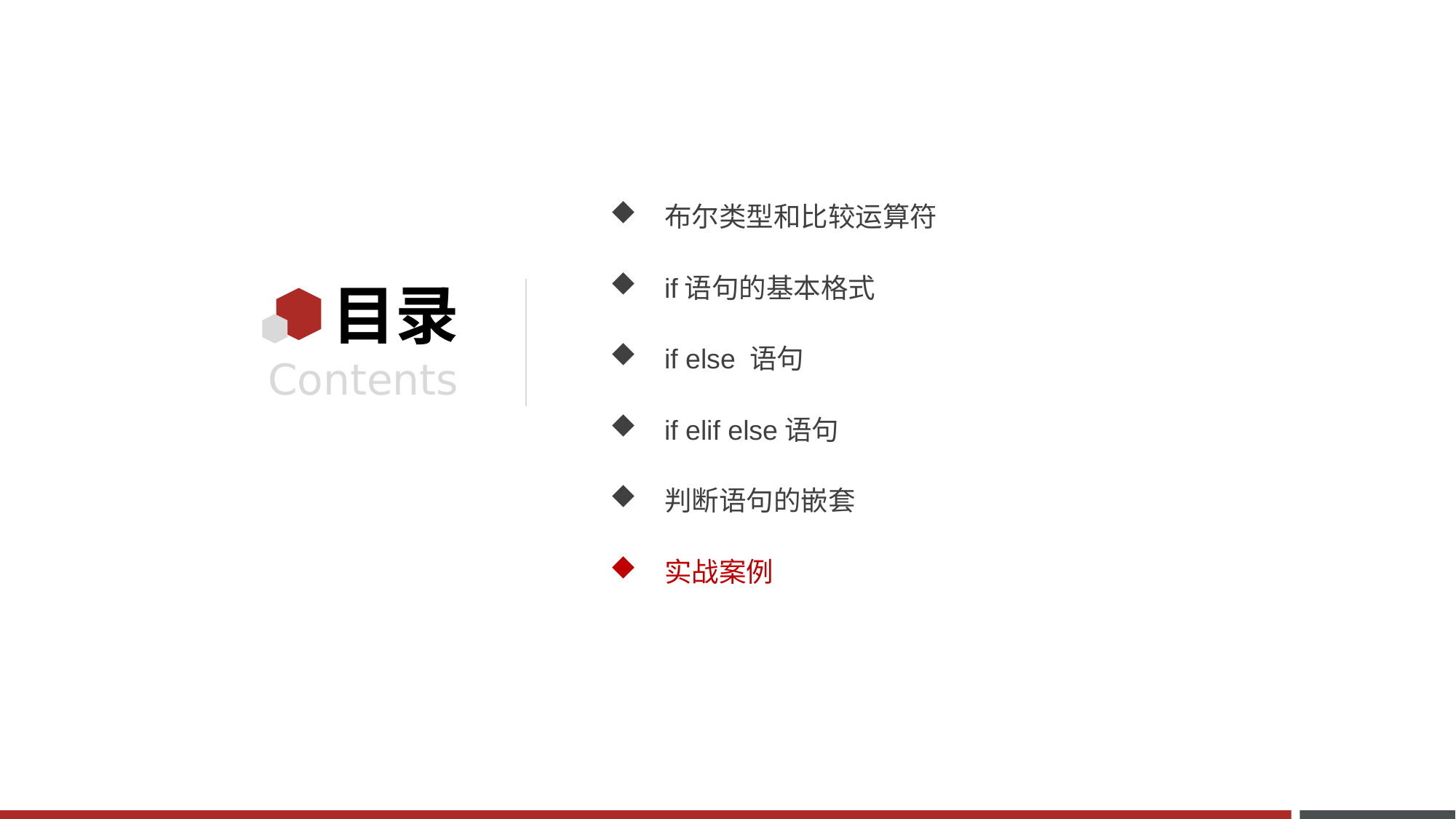

布尔类型和比较运算符
if语句的基本格式
if else 语句
if elif else语句
判断语句的嵌套
实战案例